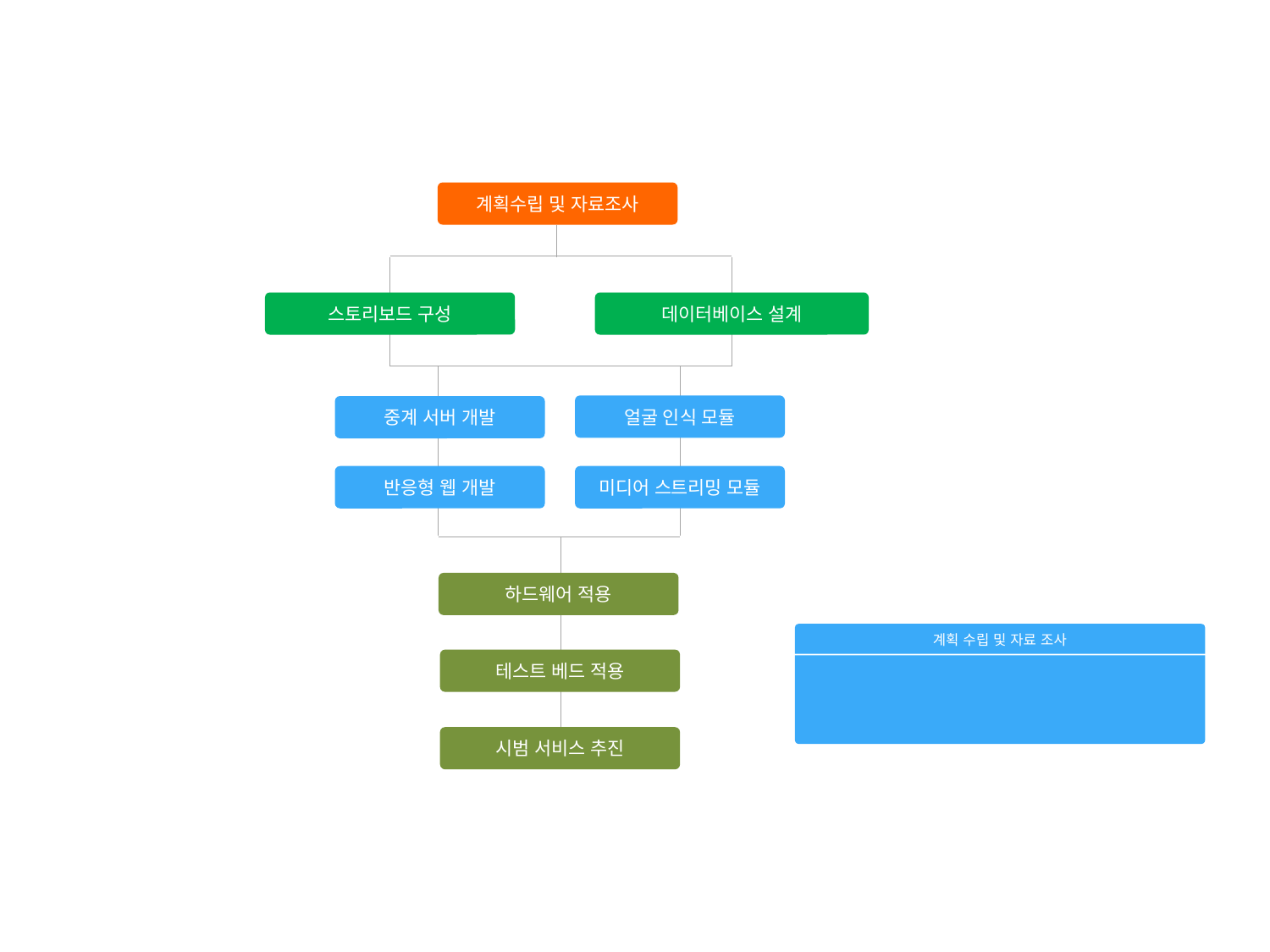

계획수립 및 자료조사
스토리보드 구성
데이터베이스 설계
얼굴 인식 모듈
중계 서버 개발
반응형 웹 개발
미디어 스트리밍 모듈
하드웨어 적용
계획 수립 및 자료 조사
테스트 베드 적용

시범 서비스 추진